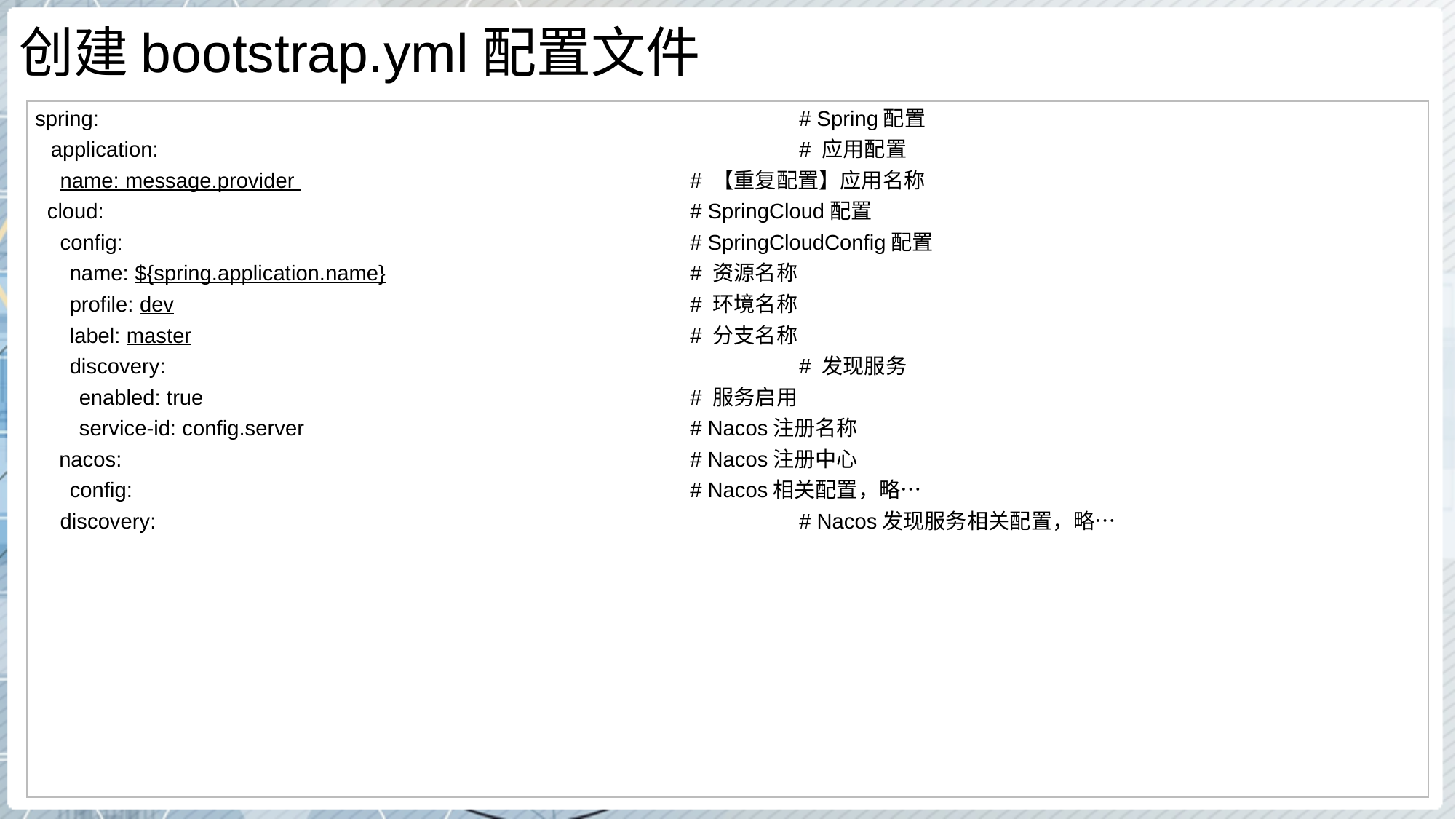

# 创建bootstrap.yml配置文件
| spring: # Spring配置 application: # 应用配置 name: message.provider # 【重复配置】应用名称 cloud: # SpringCloud配置 config: # SpringCloudConfig配置 name: ${spring.application.name} # 资源名称 profile: dev # 环境名称 label: master # 分支名称 discovery: # 发现服务 enabled: true # 服务启用 service-id: config.server # Nacos注册名称 nacos: # Nacos注册中心 config: # Nacos相关配置，略… discovery: # Nacos发现服务相关配置，略… |
| --- |